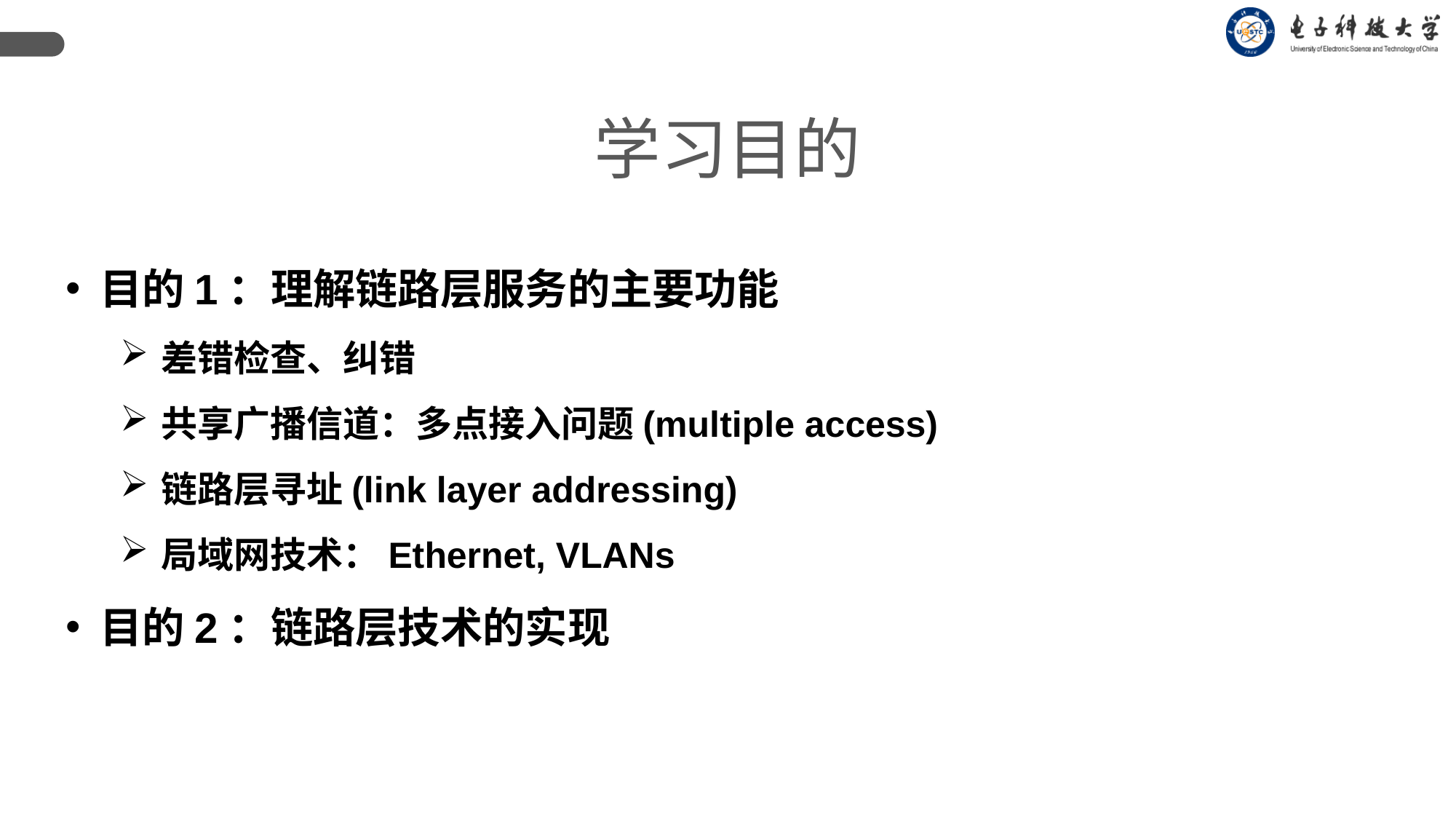

学习目的
目的1：理解链路层服务的主要功能
差错检查、纠错
共享广播信道：多点接入问题(multiple access)
链路层寻址(link layer addressing)
局域网技术：Ethernet, VLANs
目的2：链路层技术的实现